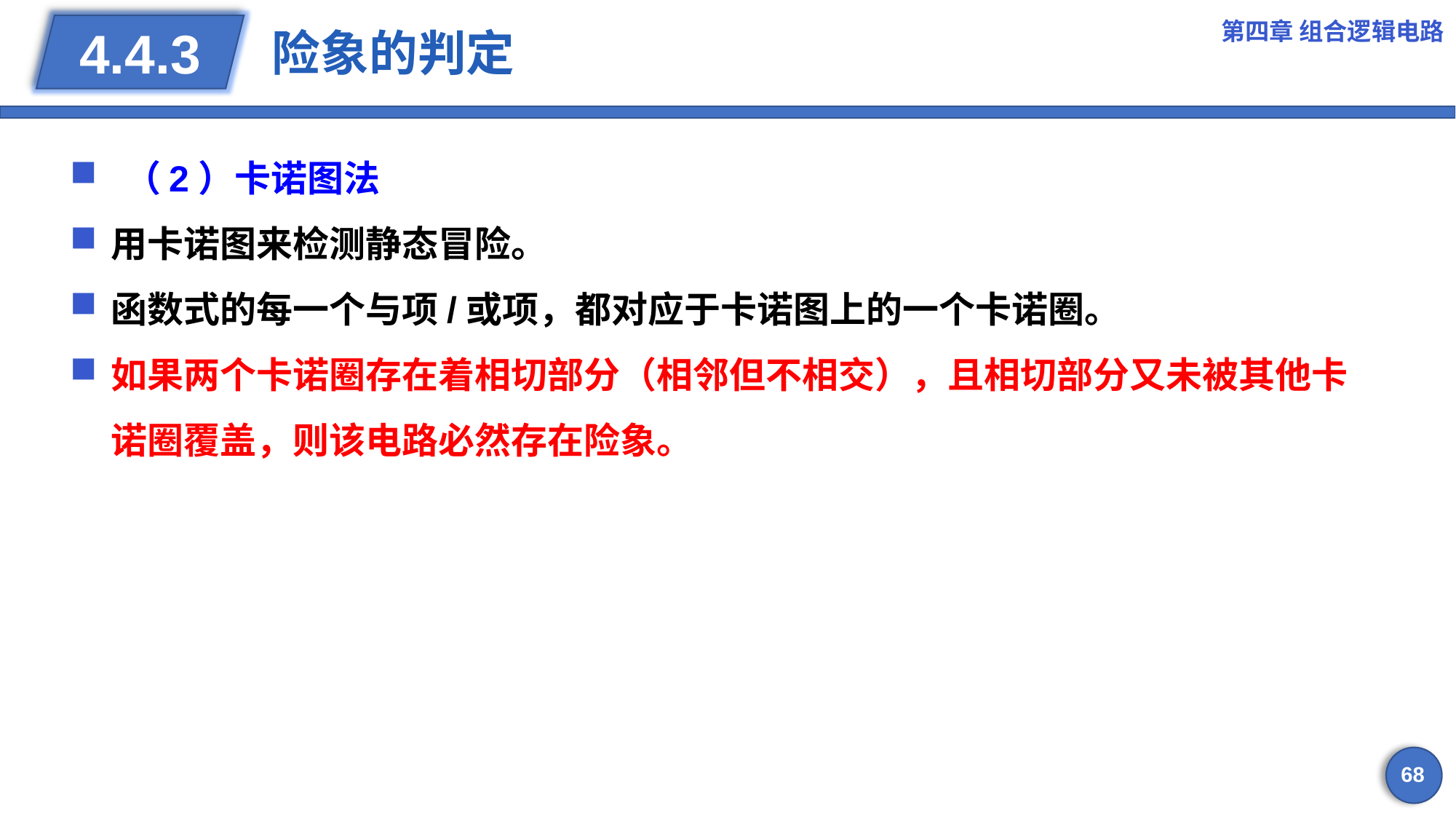

第四章 组合逻辑电路
# 险象的判定
4.4.3
（2）卡诺图法
用卡诺图来检测静态冒险。
函数式的每一个与项/或项，都对应于卡诺图上的一个卡诺圈。
如果两个卡诺圈存在着相切部分（相邻但不相交），且相切部分又未被其他卡诺圈覆盖，则该电路必然存在险象。
68